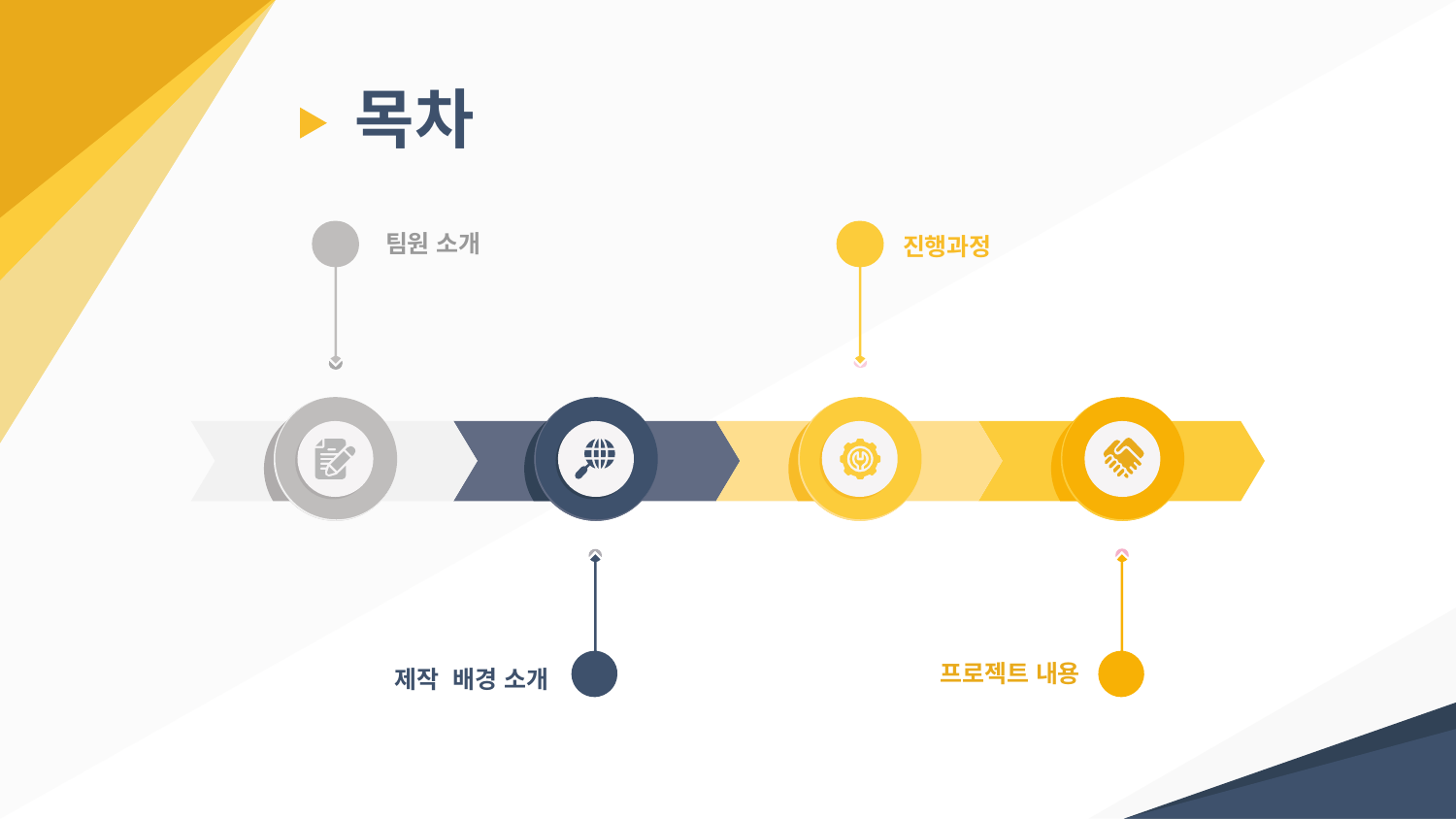

# 목차
팀원 소개
진행과정

프로젝트 내용
제작  배경 소개
2